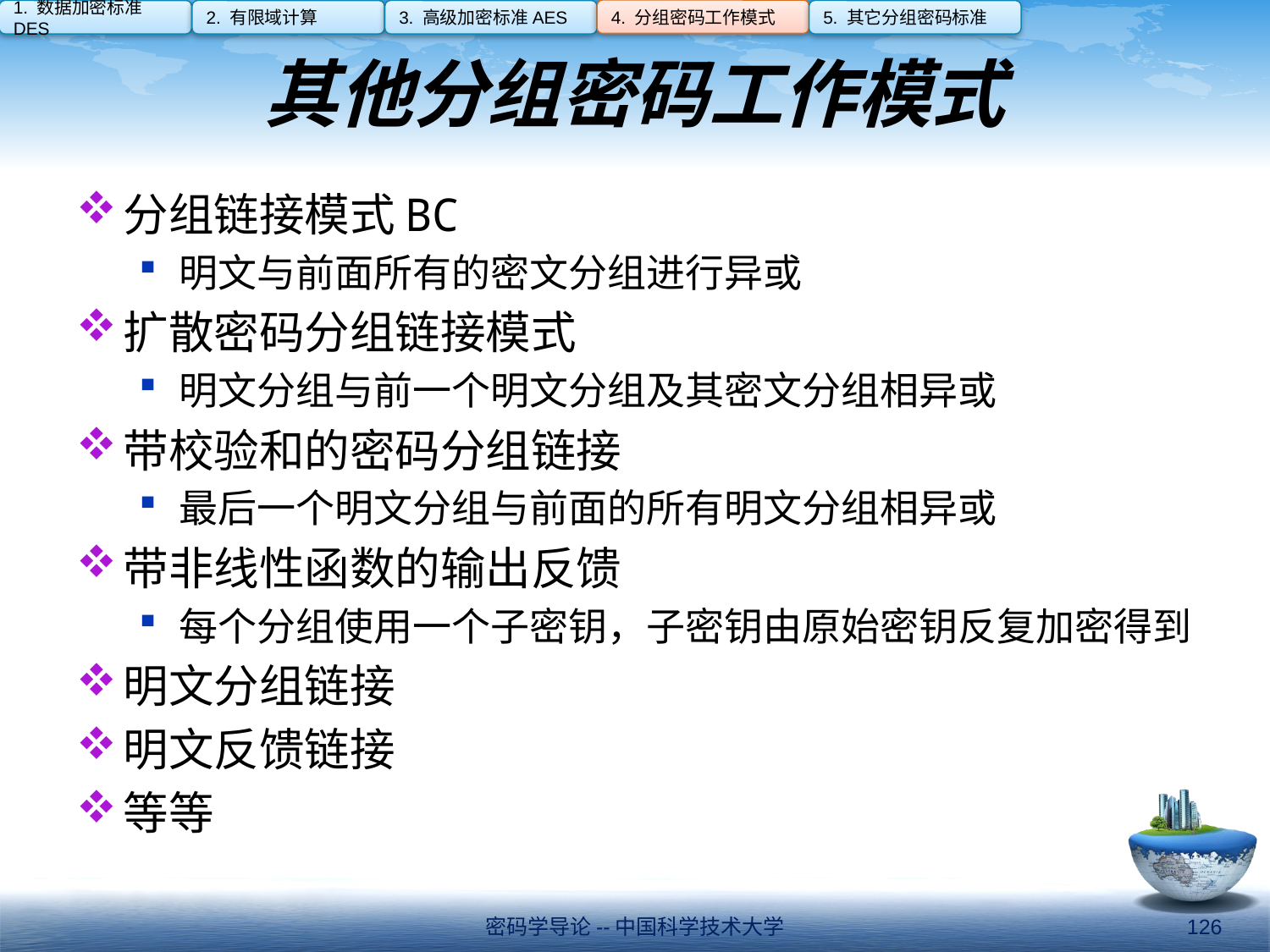

4. 分组密码工作模式
1. 数据加密标准DES
2. 有限域计算
3. 高级加密标准AES
5. 其它分组密码标准
# 其他分组密码工作模式
分组链接模式BC
明文与前面所有的密文分组进行异或
扩散密码分组链接模式
明文分组与前一个明文分组及其密文分组相异或
带校验和的密码分组链接
最后一个明文分组与前面的所有明文分组相异或
带非线性函数的输出反馈
每个分组使用一个子密钥，子密钥由原始密钥反复加密得到
明文分组链接
明文反馈链接
等等
密码学导论--中国科学技术大学
126